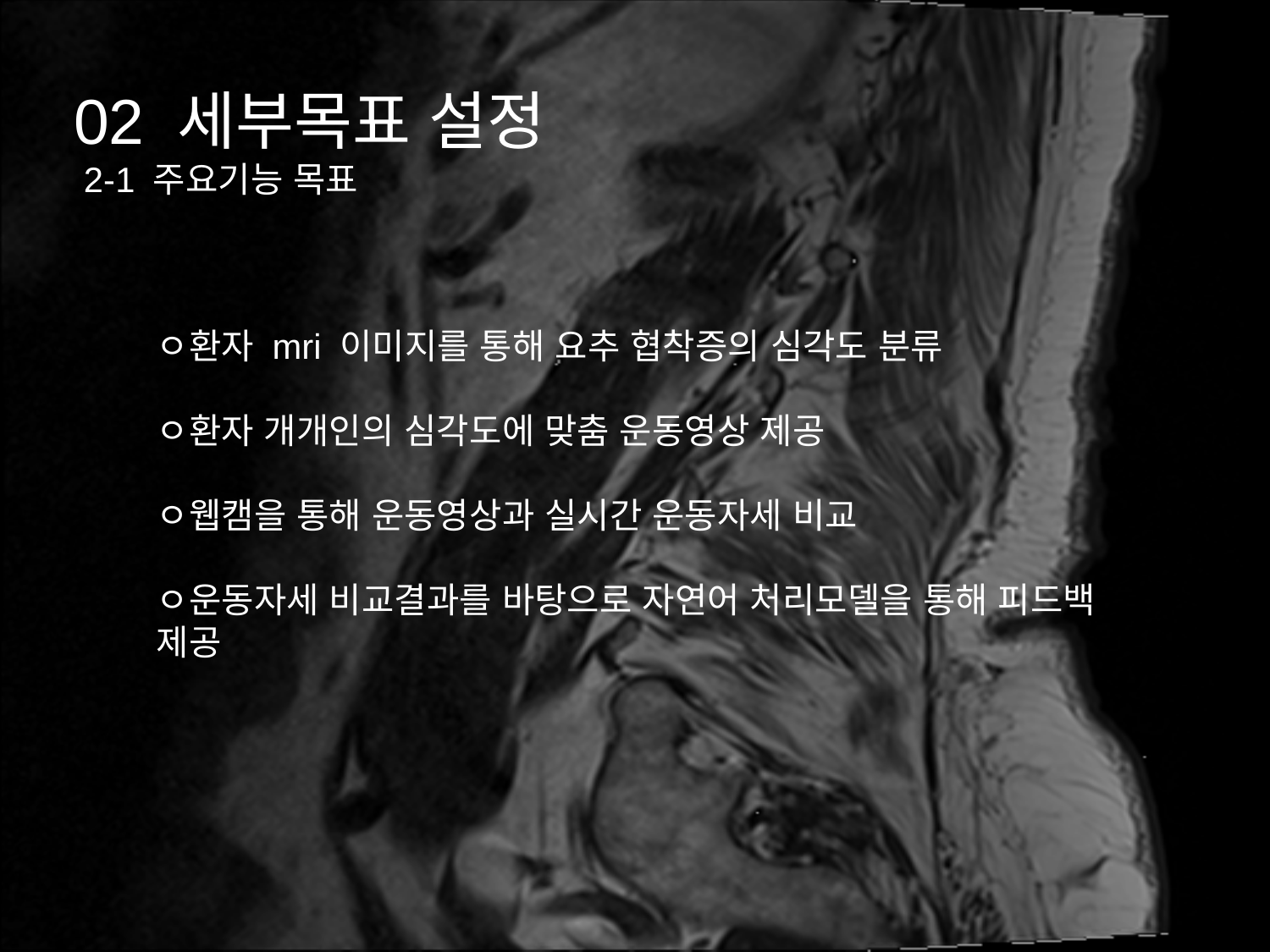

02 세부목표 설정
 2-1 주요기능 목표
ㅇ환자 mri 이미지를 통해 요추 협착증의 심각도 분류

ㅇ환자 개개인의 심각도에 맞춤 운동영상 제공

ㅇ웹캠을 통해 운동영상과 실시간 운동자세 비교

ㅇ운동자세 비교결과를 바탕으로 자연어 처리모델을 통해 피드백 제공